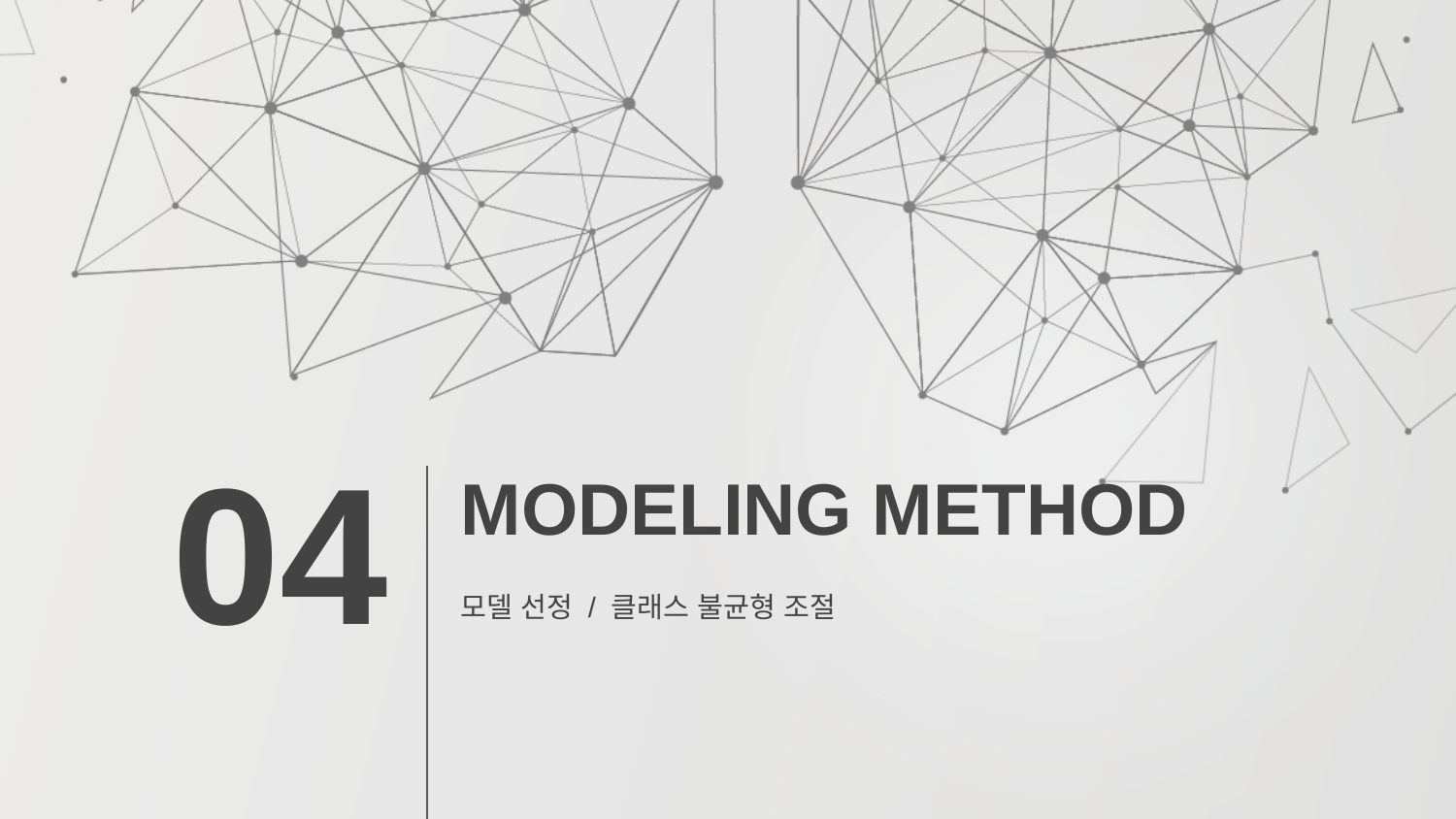

# MODELING METHOD
04
모델 선정 / 클래스 불균형 조절